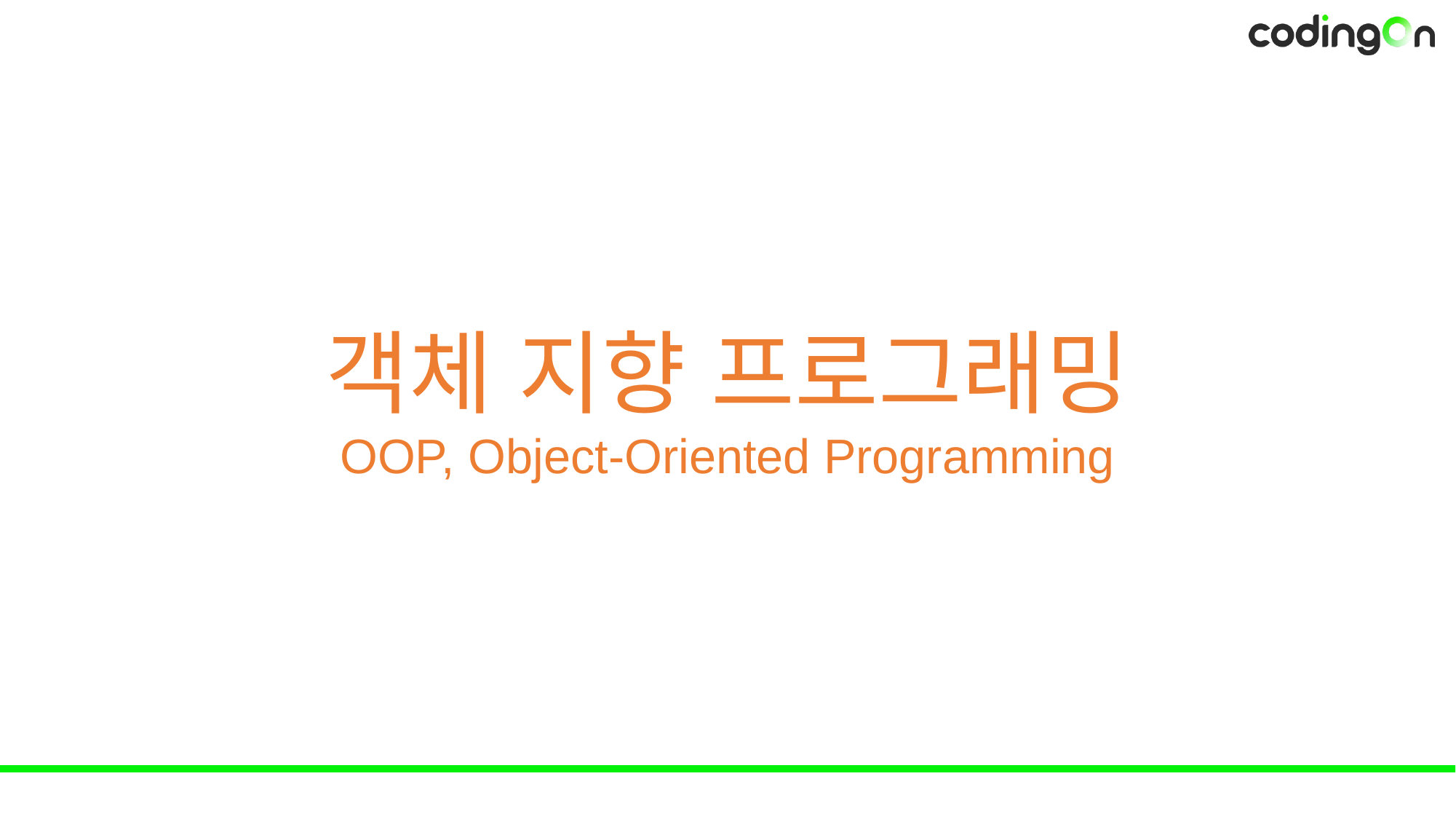

#
객체 지향 프로그래밍
OOP, Object-Oriented Programming